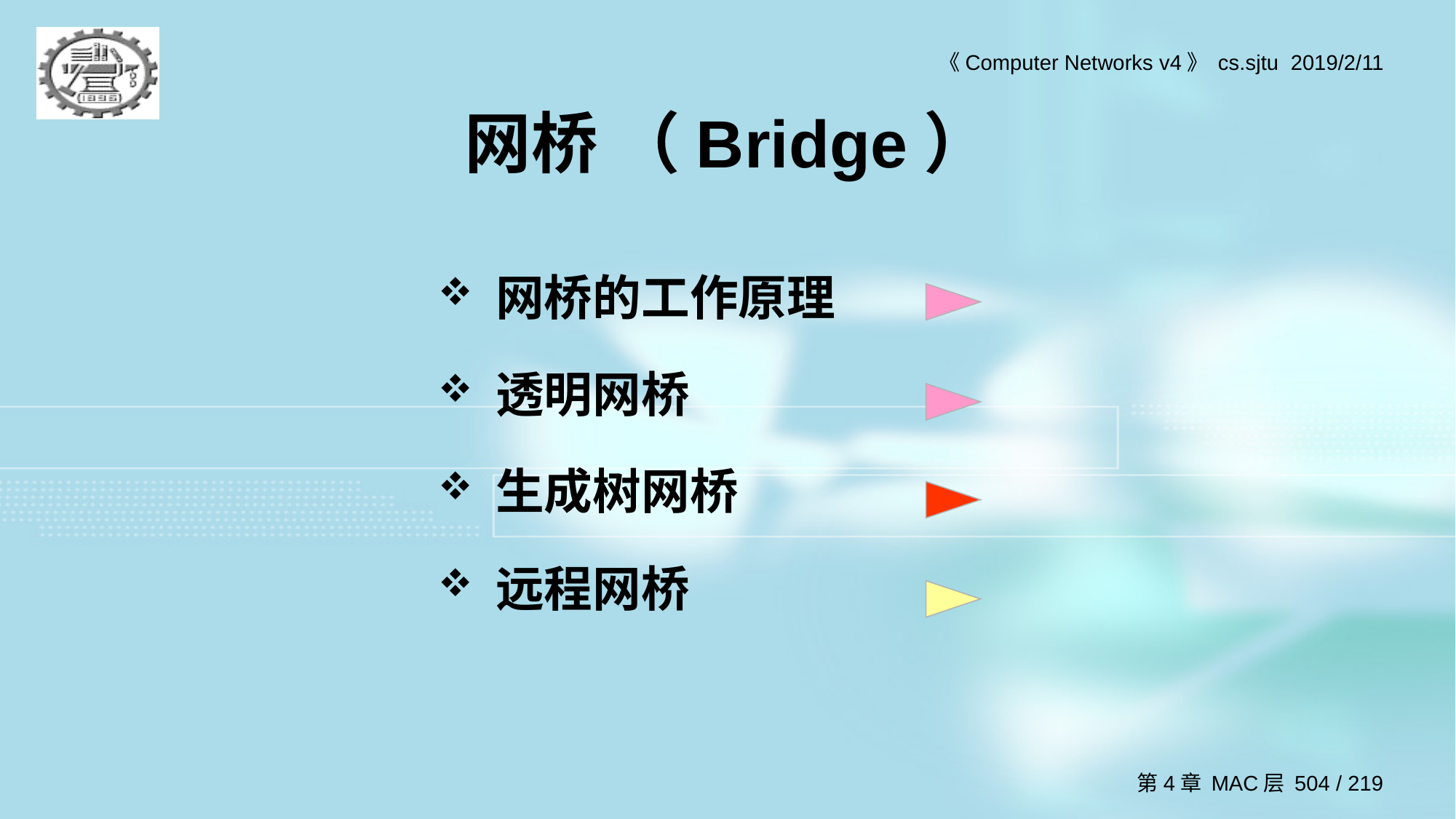

# 网桥 （Bridge）
网桥的工作原理
透明网桥
生成树网桥
远程网桥